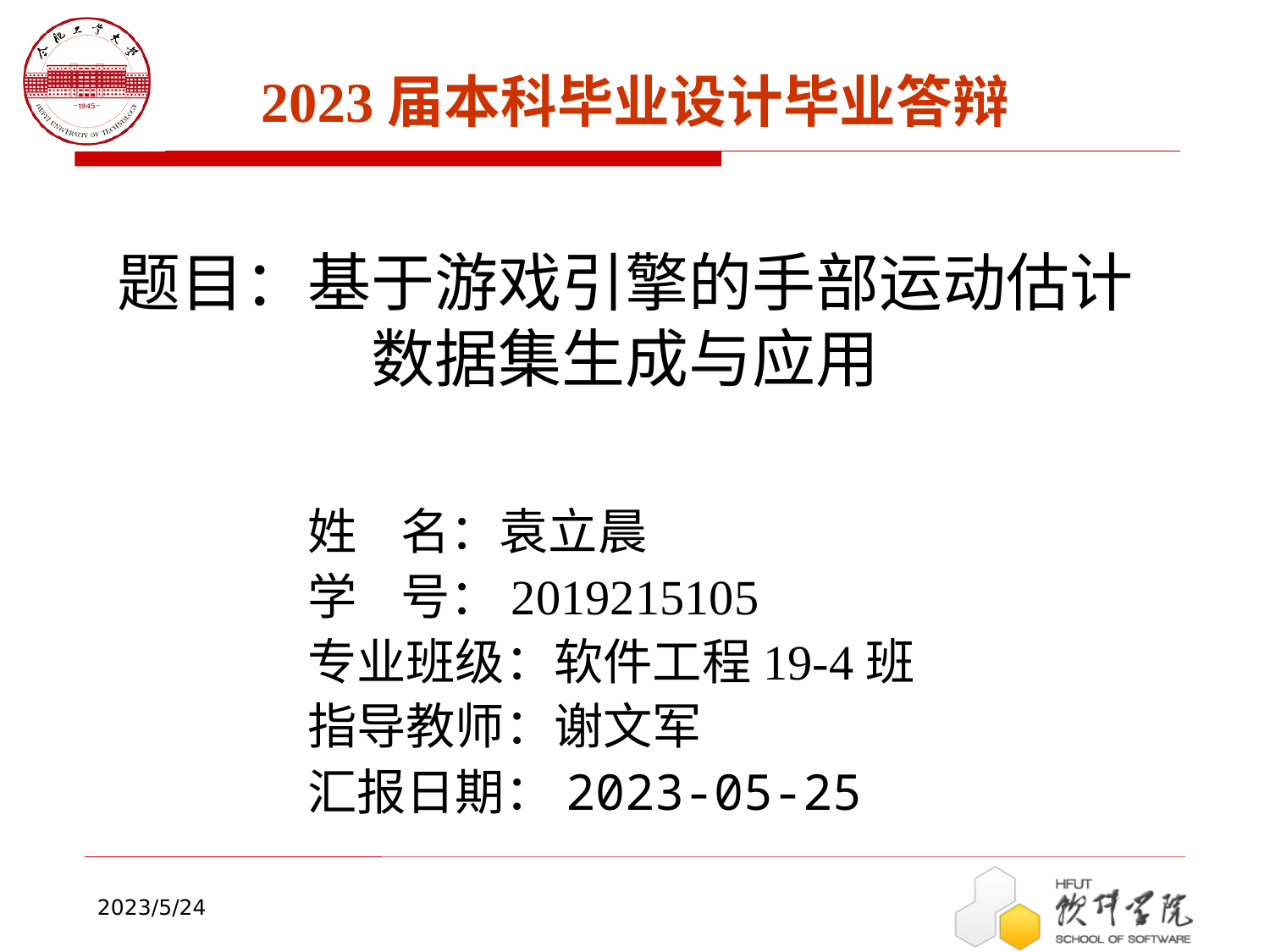

2023届本科毕业设计毕业答辩
题目：基于游戏引擎的手部运动估计数据集生成与应用
姓    名：袁立晨
学    号：2019215105
专业班级：软件工程19-4班
指导教师：谢文军
汇报日期：2023-05-25